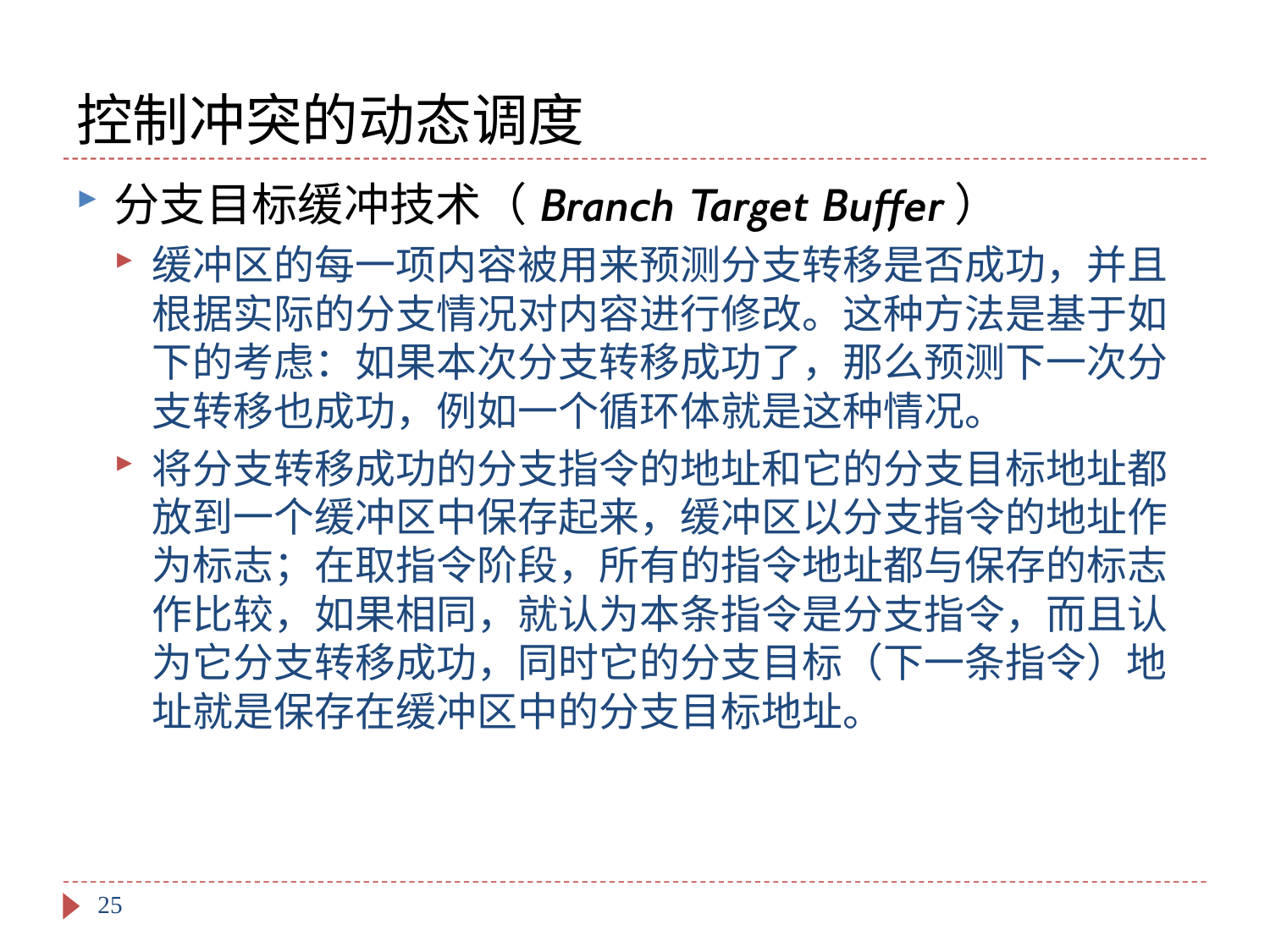

# 控制冲突的动态调度
分支目标缓冲技术（Branch Target Buffer）
缓冲区的每一项内容被用来预测分支转移是否成功，并且根据实际的分支情况对内容进行修改。这种方法是基于如下的考虑：如果本次分支转移成功了，那么预测下一次分支转移也成功，例如一个循环体就是这种情况。
将分支转移成功的分支指令的地址和它的分支目标地址都放到一个缓冲区中保存起来，缓冲区以分支指令的地址作为标志；在取指令阶段，所有的指令地址都与保存的标志作比较，如果相同，就认为本条指令是分支指令，而且认为它分支转移成功，同时它的分支目标（下一条指令）地址就是保存在缓冲区中的分支目标地址。

25